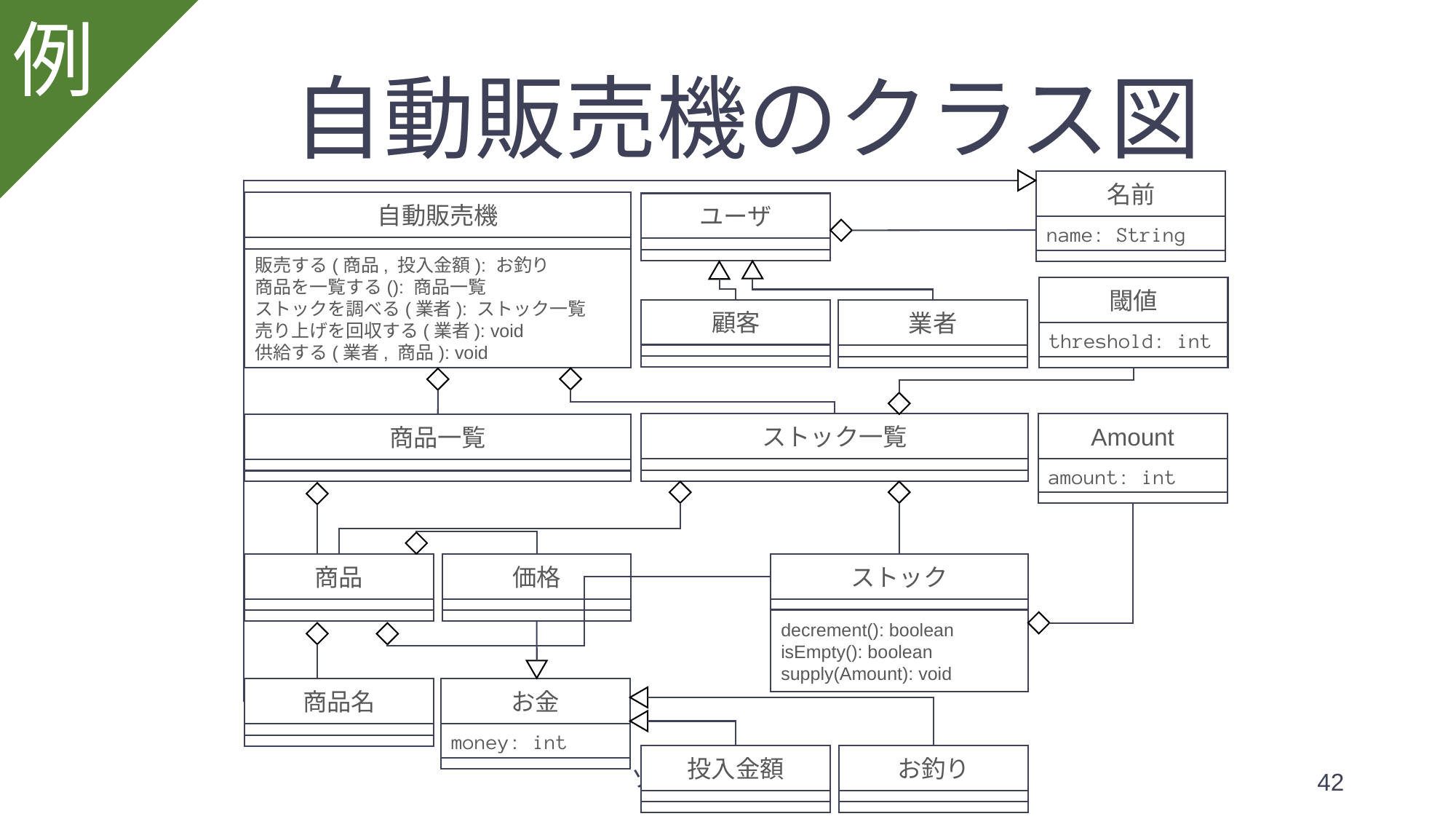

例
# 自動販売機のクラス図
名前
name: String

自動販売機

販売する(商品, 投入金額): お釣り
商品を一覧する(): 商品一覧
ストックを調べる(業者): ストック一覧
売り上げを回収する(業者): void
供給する(業者, 商品): void
ユーザ

閾値
threshold: int

顧客

業者

Amount
amount: int

ストック一覧

商品一覧

ストック

decrement(): boolean
isEmpty(): boolean
supply(Amount): void
商品

価格

お金
money: int

商品名

投入金額

お釣り

ソフトウェア設計
42